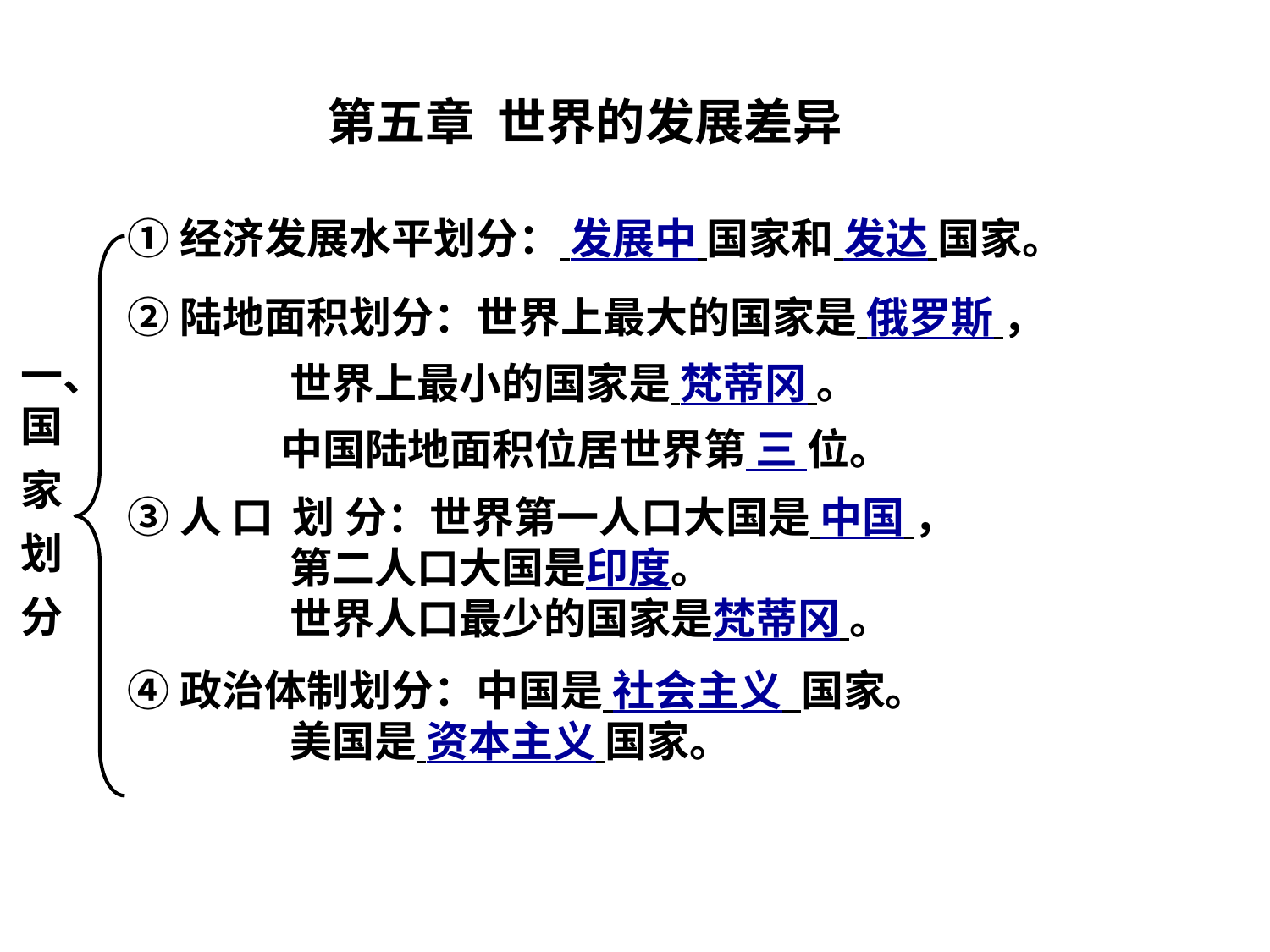

第五章  世界的发展差异
①经济发展水平划分： 发展中 国家和 发达 国家。
②陆地面积划分：世界上最大的国家是 俄罗斯 ，
                世界上最小的国家是 梵蒂冈 。
               中国陆地面积位居世界第 三 位。
③人 口  划 分：世界第一人口大国是 中国 ，
                第二人口大国是印度。
                世界人口最少的国家是梵蒂冈 。
④政治体制划分：中国是 社会主义  国家。
                美国是 资本主义 国家。

一、国
家
划
分